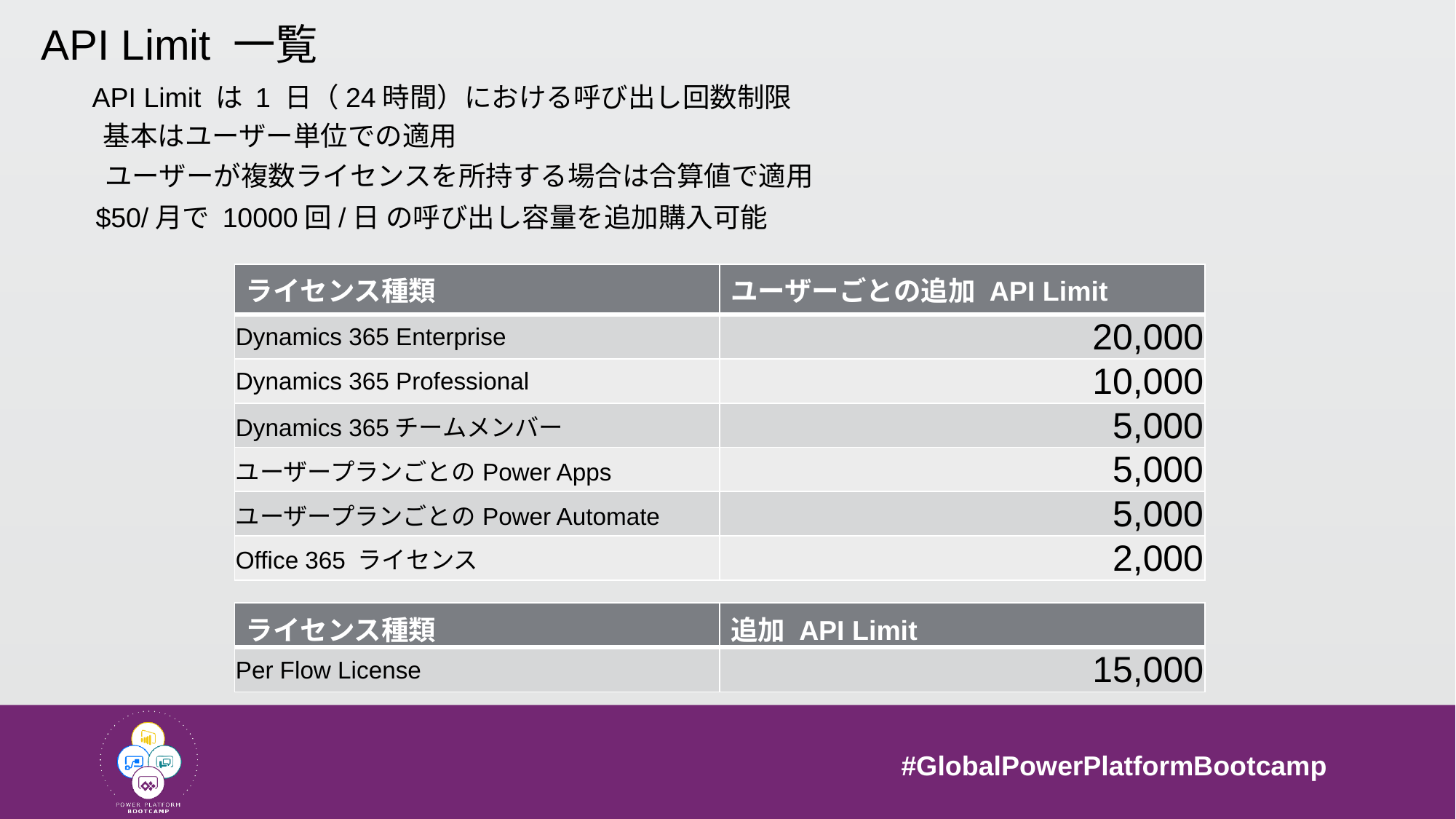

API Limit 一覧
API Limit は 1 日（24時間）における呼び出し回数制限
基本はユーザー単位での適用
ユーザーが複数ライセンスを所持する場合は合算値で適用
$50/月で 10000回/日 の呼び出し容量を追加購入可能
| ライセンス種類 | ユーザーごとの追加 API Limit |
| --- | --- |
| Dynamics 365 Enterprise | 20,000 |
| Dynamics 365 Professional | 10,000 |
| Dynamics 365チームメンバー | 5,000 |
| ユーザープランごとのPower Apps | 5,000 |
| ユーザープランごとのPower Automate | 5,000 |
| Office 365 ライセンス | 2,000 |
| ライセンス種類 | 追加 API Limit |
| --- | --- |
| Per Flow License | 15,000 |